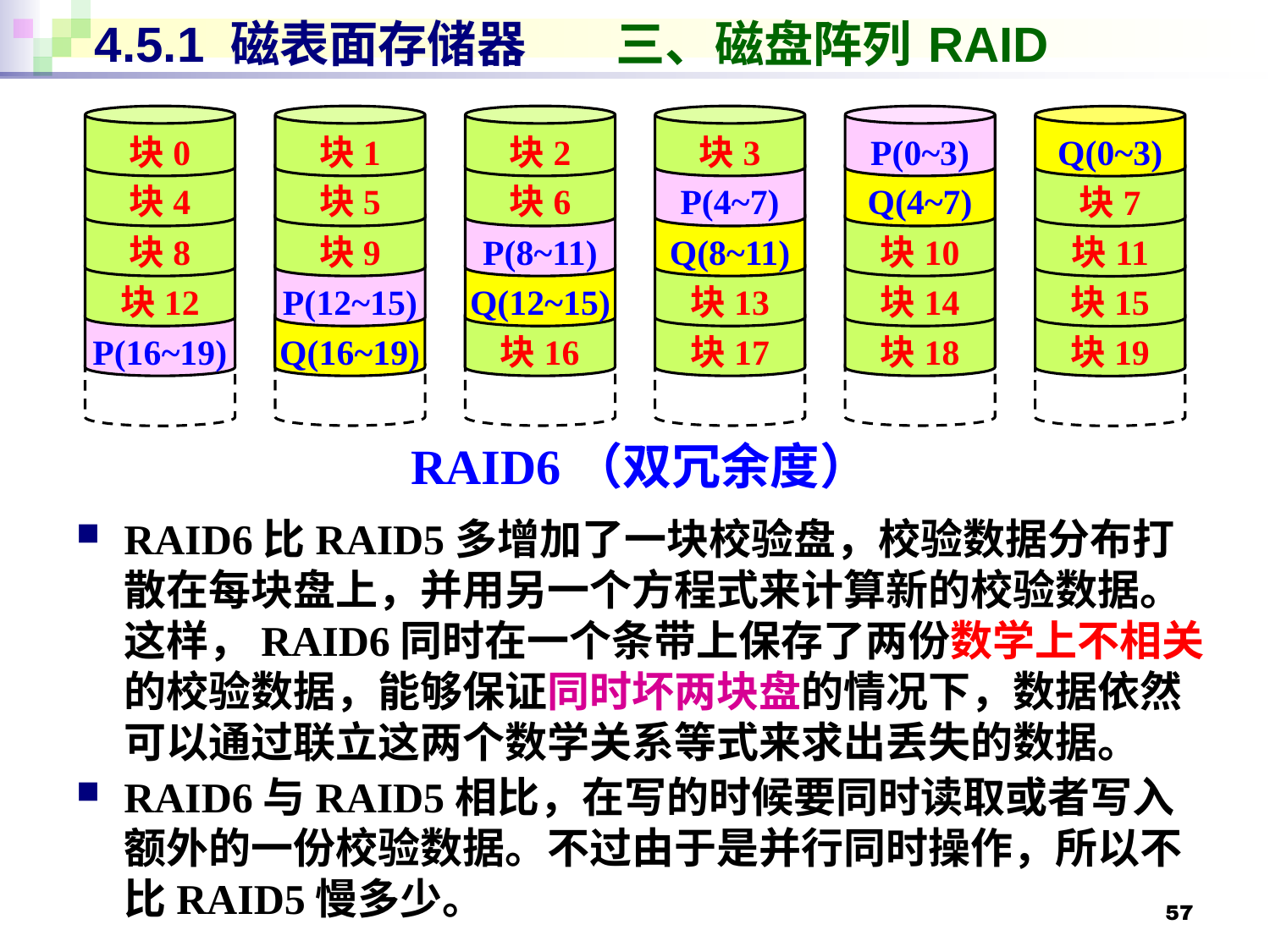

# 4.5.1 磁表面存储器        三、磁盘阵列 RAID
块0
块1
块2
块3
P(0~3)
Q(0~3)
块4
块5
块6
P(4~7)
Q(4~7)
块7
块8
块9
P(8~11)
Q(8~11)
块10
块11
块12
P(12~15)
Q(12~15)
块13
块14
块15
P(16~19)
Q(16~19)
块16
块17
块18
块19

RAID6（双冗余度）
RAID6比RAID5多增加了一块校验盘，校验数据分布打散在每块盘上，并用另一个方程式来计算新的校验数据。这样，RAID6同时在一个条带上保存了两份数学上不相关的校验数据，能够保证同时坏两块盘的情况下，数据依然可以通过联立这两个数学关系等式来求出丢失的数据。
RAID6与RAID5相比，在写的时候要同时读取或者写入额外的一份校验数据。不过由于是并行同时操作，所以不比RAID5慢多少。
57